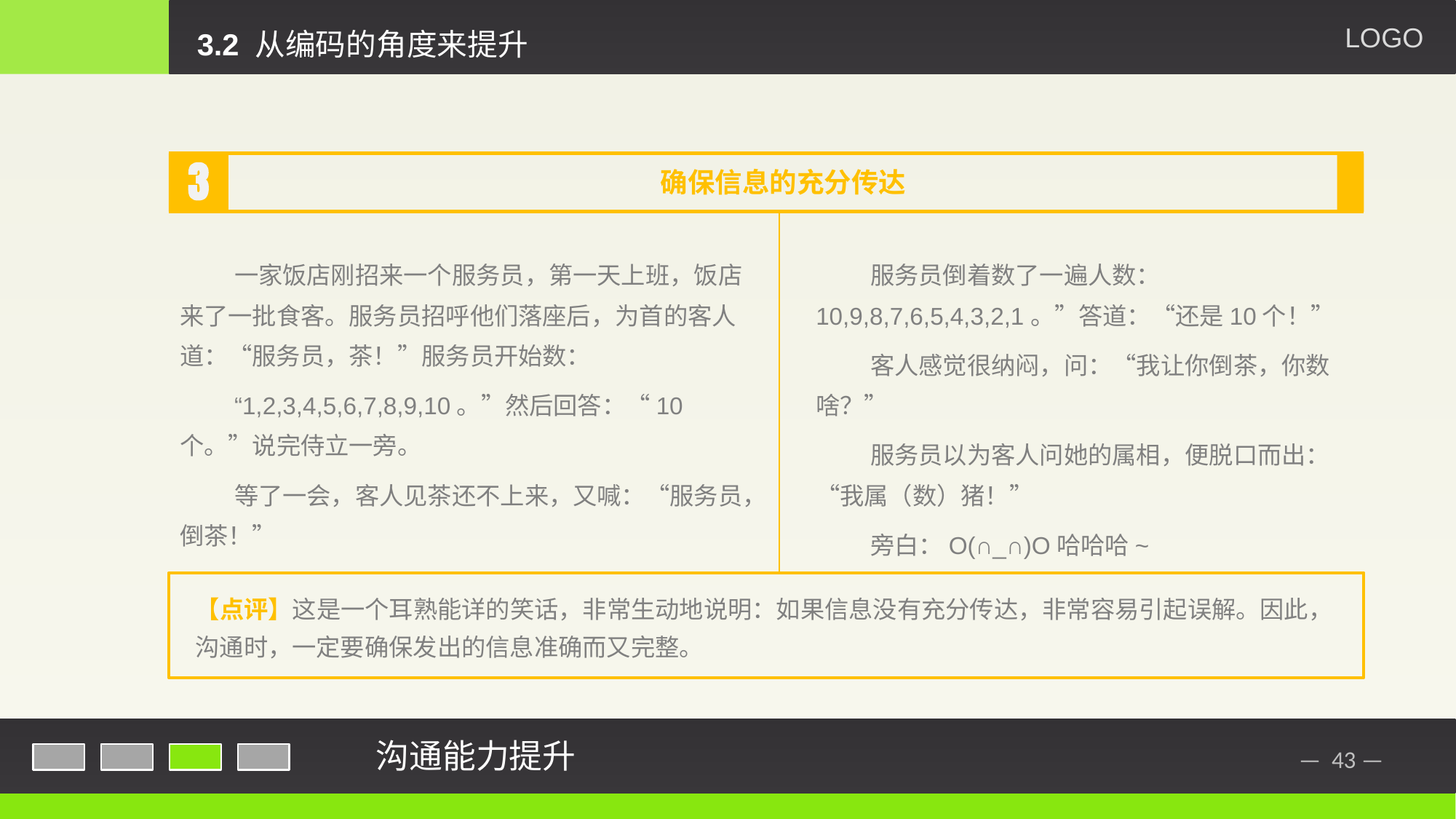

3.2 从编码的角度来提升
3

确保信息的充分传达
一家饭店刚招来一个服务员，第一天上班，饭店来了一批食客。服务员招呼他们落座后，为首的客人道：“服务员，茶！”服务员开始数：
“1,2,3,4,5,6,7,8,9,10。”然后回答：“10个。”说完侍立一旁。
等了一会，客人见茶还不上来，又喊：“服务员，倒茶！”
服务员倒着数了一遍人数：10,9,8,7,6,5,4,3,2,1。”答道：“还是10个！”
客人感觉很纳闷，问：“我让你倒茶，你数啥？”
服务员以为客人问她的属相，便脱口而出：“我属（数）猪！”
旁白：O(∩_∩)O哈哈哈~

【点评】这是一个耳熟能详的笑话，非常生动地说明：如果信息没有充分传达，非常容易引起误解。因此，沟通时，一定要确保发出的信息准确而又完整。